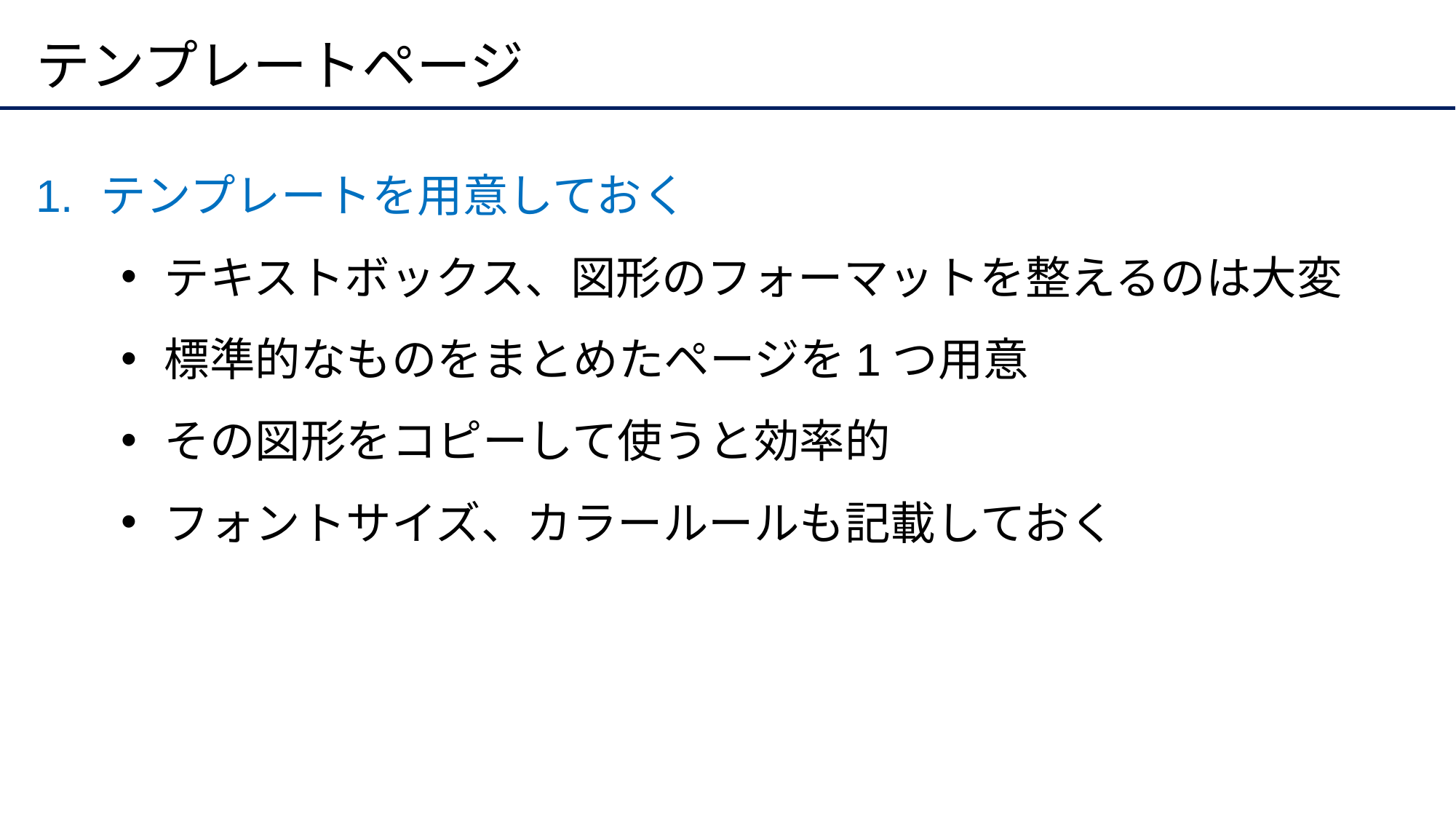

# テンプレートページ
テンプレートを用意しておく
テキストボックス、図形のフォーマットを整えるのは大変
標準的なものをまとめたページを1つ用意
その図形をコピーして使うと効率的
フォントサイズ、カラールールも記載しておく